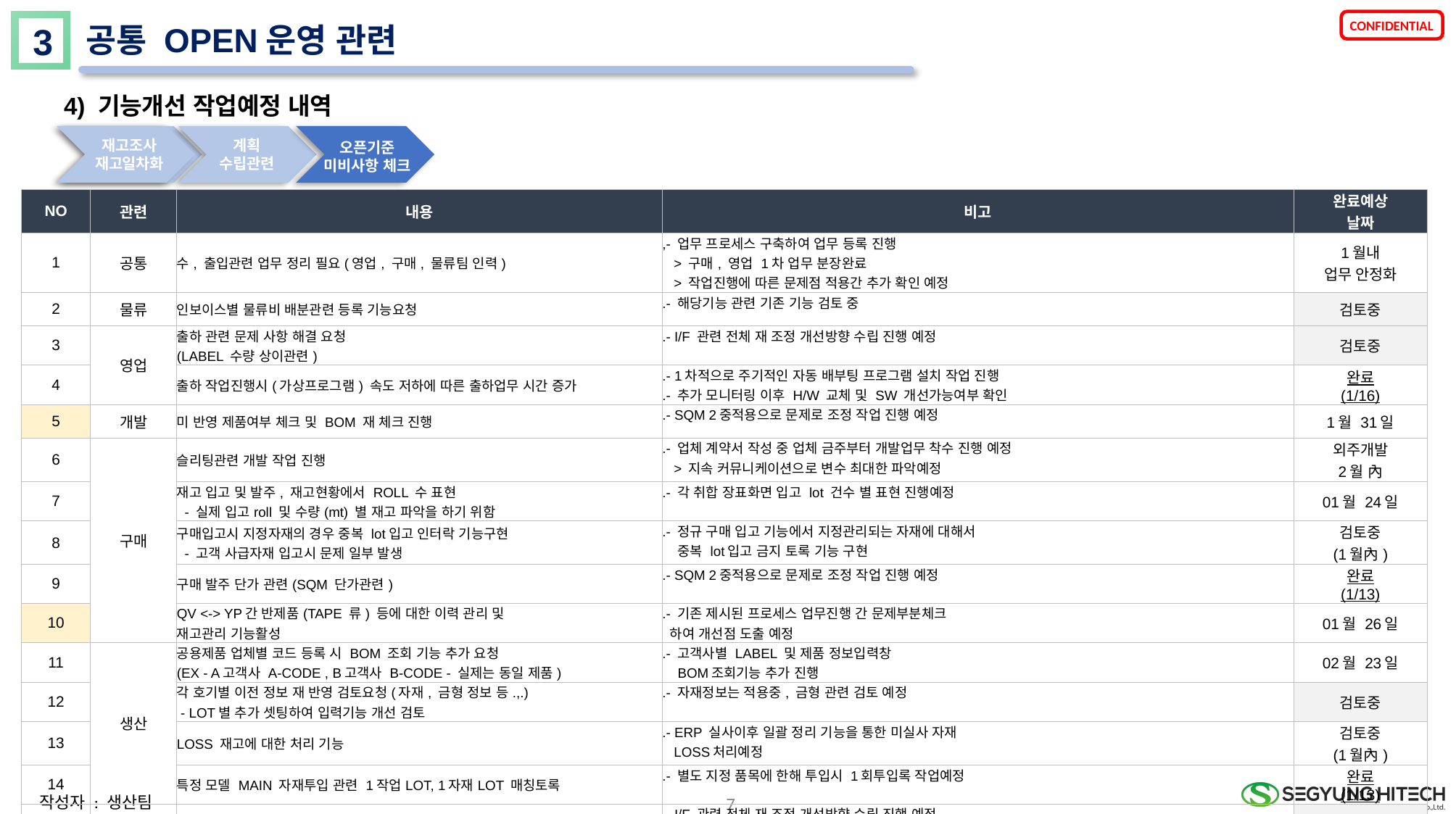

3
공통 OPEN운영 관련
4) 기능개선 작업예정 내역

재고조사
재고일차화

계획
수립관련
Lot
Card 구성
오픈기준
미비사항 체크
| NO | 관련 | 내용 | 비고 | 완료예상 날짜 |
| --- | --- | --- | --- | --- |
| 1 | 공통 | 수, 출입관련 업무 정리 필요(영업, 구매, 물류팀 인력) | ,- 업무 프로세스 구축하여 업무 등록 진행 > 구매, 영업 1차 업무 분장완료 > 작업진행에 따른 문제점 적용간 추가 확인 예정 | 1월내 업무 안정화 |
| 2 | 물류 | 인보이스별 물류비 배분관련 등록 기능요청 | .- 해당기능 관련 기존 기능 검토 중 | 검토중 |
| 3 | 영업 | 출하 관련 문제 사항 해결 요청 (LABEL 수량 상이관련) | .- I/F 관련 전체 재 조정 개선방향 수립 진행 예정 | 검토중 |
| 4 |  | 출하 작업진행시(가상프로그램) 속도 저하에 따른 출하업무 시간 증가 | .- 1차적으로 주기적인 자동 배부팅 프로그램 설치 작업 진행 .- 추가 모니터링 이후 H/W 교체 및 SW 개선가능여부 확인 | 완료 (1/16) |
| 5 | 개발 | 미 반영 제품여부 체크 및 BOM 재 체크 진행 | .- SQM 2중적용으로 문제로 조정 작업 진행 예정 | 1월 31일 |
| 6 | 구매 | 슬리팅관련 개발 작업 진행 | .- 업체 계약서 작성 중 업체 금주부터 개발업무 착수 진행 예정 > 지속 커뮤니케이션으로 변수 최대한 파악예정 | 외주개발 2월 內 |
| 7 |  | 재고 입고 및 발주, 재고현황에서 ROLL 수 표현 - 실제 입고roll 및 수량(mt) 별 재고 파악을 하기 위함 | .- 각 취합 장표화면 입고 lot 건수 별 표현 진행예정 | 01월 24일 |
| 8 |  | 구매입고시 지정자재의 경우 중복 lot입고 인터락 기능구현 - 고객 사급자재 입고시 문제 일부 발생 | .- 정규 구매 입고 기능에서 지정관리되는 자재에 대해서 중복 lot입고 금지 토록 기능 구현 | 검토중 (1월內) |
| 9 |  | 구매 발주 단가 관련(SQM 단가관련) | .- SQM 2중적용으로 문제로 조정 작업 진행 예정 | 완료 (1/13) |
| 10 |  | QV <-> YP간 반제품(TAPE 류) 등에 대한 이력 관리 및 재고관리 기능활성 | .- 기존 제시된 프로세스 업무진행 간 문제부분체크 하여 개선점 도출 예정 | 01월 26일 |
| 11 | 생산 | 공용제품 업체별 코드 등록 시 BOM 조회 기능 추가 요청 (EX - A고객사 A-CODE , B고객사 B-CODE - 실제는 동일 제품) | .- 고객사별 LABEL 및 제품 정보입력창 BOM조회기능 추가 진행 | 02월 23일 |
| 12 |  | 각 호기별 이전 정보 재 반영 검토요청(자재, 금형 정보 등.,.) - LOT별 추가 셋팅하여 입력기능 개선 검토 | .- 자재정보는 적용중, 금형 관련 검토 예정 | 검토중 |
| 13 |  | LOSS 재고에 대한 처리 기능 | .- ERP 실사이후 일괄 정리 기능을 통한 미실사 자재 LOSS처리예정 | 검토중 (1월內) |
| 14 |  | 특정 모델 MAIN 자재투입 관련 1작업LOT, 1자재LOT 매칭토록 | .- 별도 지정 품목에 한해 투입시 1회투입록 작업예정 | 완료 (1/13) |
| 15 | IT | Pack Label 삭제 관련 (지연 TIME 5~20분) | .- I/F 관련 전체 재 조정 개선방향 수립 진행 예정 | 검토중 |
7
작성자 : 생산팀